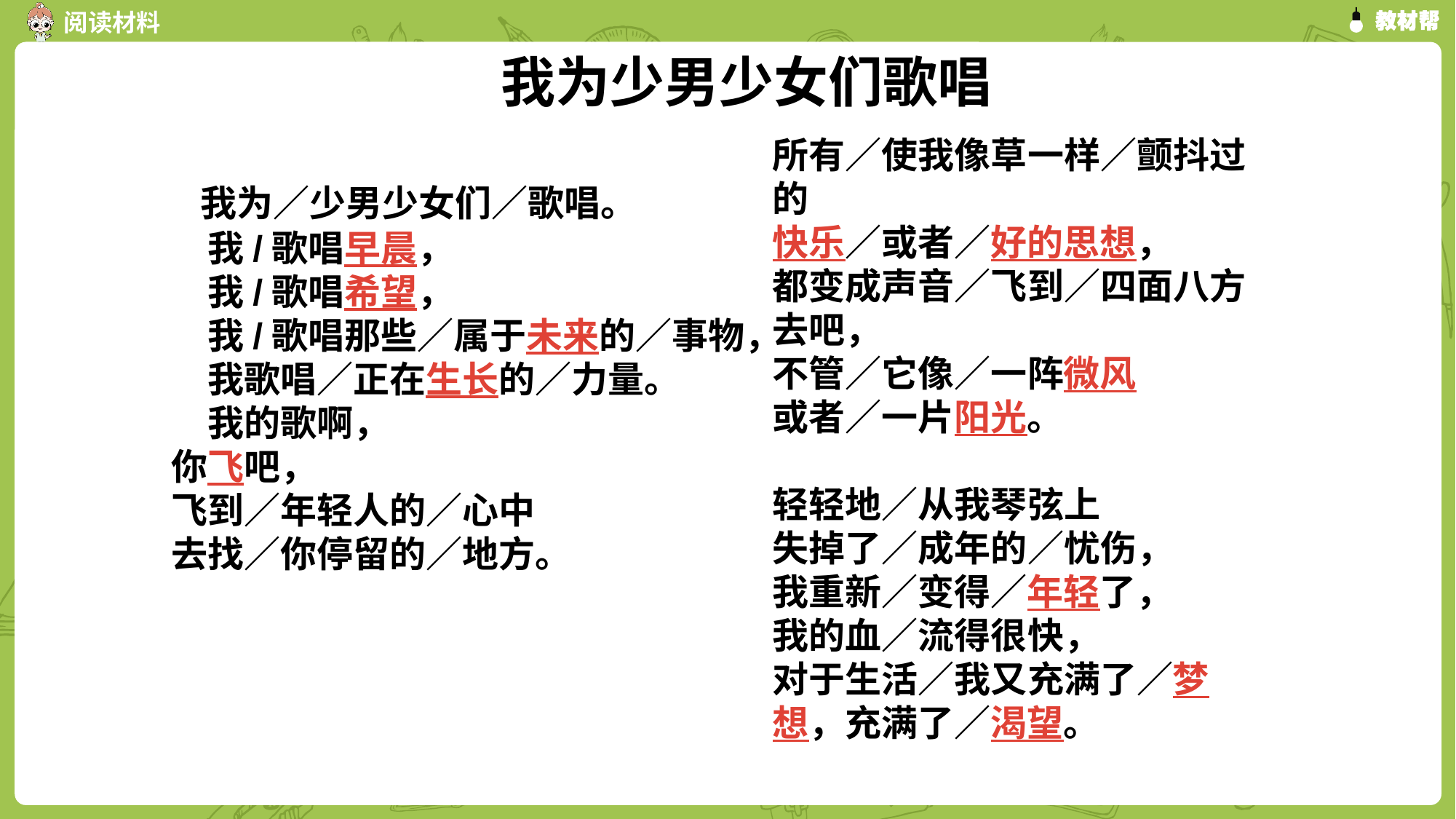

我为少男少女们歌唱

所有／使我像草一样／颤抖过的
快乐／或者／好的思想，
都变成声音／飞到／四面八方去吧，
不管／它像／一阵微风
或者／一片阳光。

轻轻地／从我琴弦上
失掉了／成年的／忧伤，
我重新／变得／年轻了，
我的血／流得很快，
对于生活／我又充满了／梦想，充满了／渴望。

  我为／少男少女们／歌唱。
　我/歌唱早晨，
　我/歌唱希望，
　我/歌唱那些／属于未来的／事物，
　我歌唱／正在生长的／力量。
　我的歌啊，
你飞吧，
飞到／年轻人的／心中
去找／你停留的／地方。